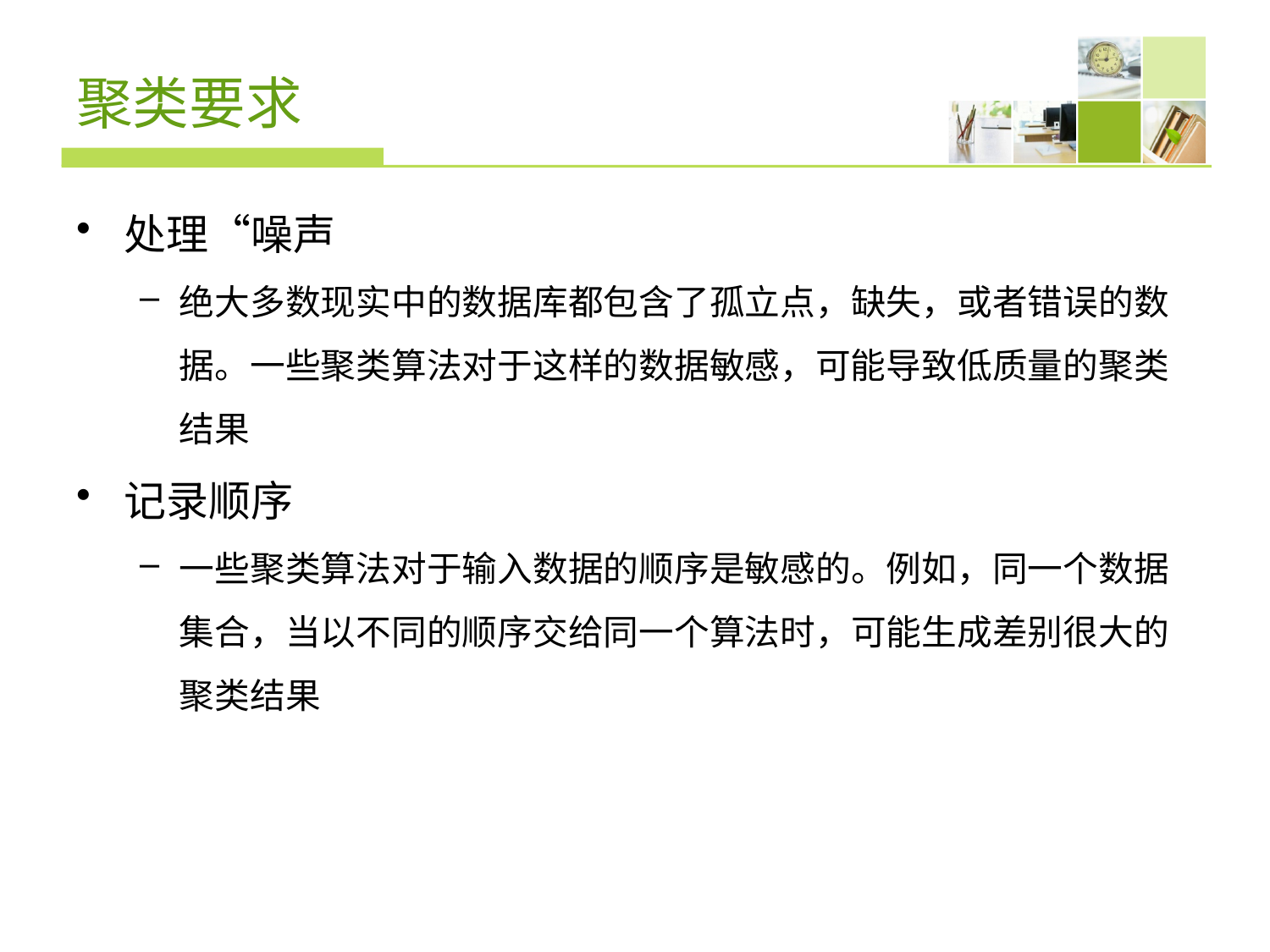

# 聚类要求
处理“噪声
绝大多数现实中的数据库都包含了孤立点，缺失，或者错误的数据。一些聚类算法对于这样的数据敏感，可能导致低质量的聚类结果
记录顺序
一些聚类算法对于输入数据的顺序是敏感的。例如，同一个数据集合，当以不同的顺序交给同一个算法时，可能生成差别很大的聚类结果